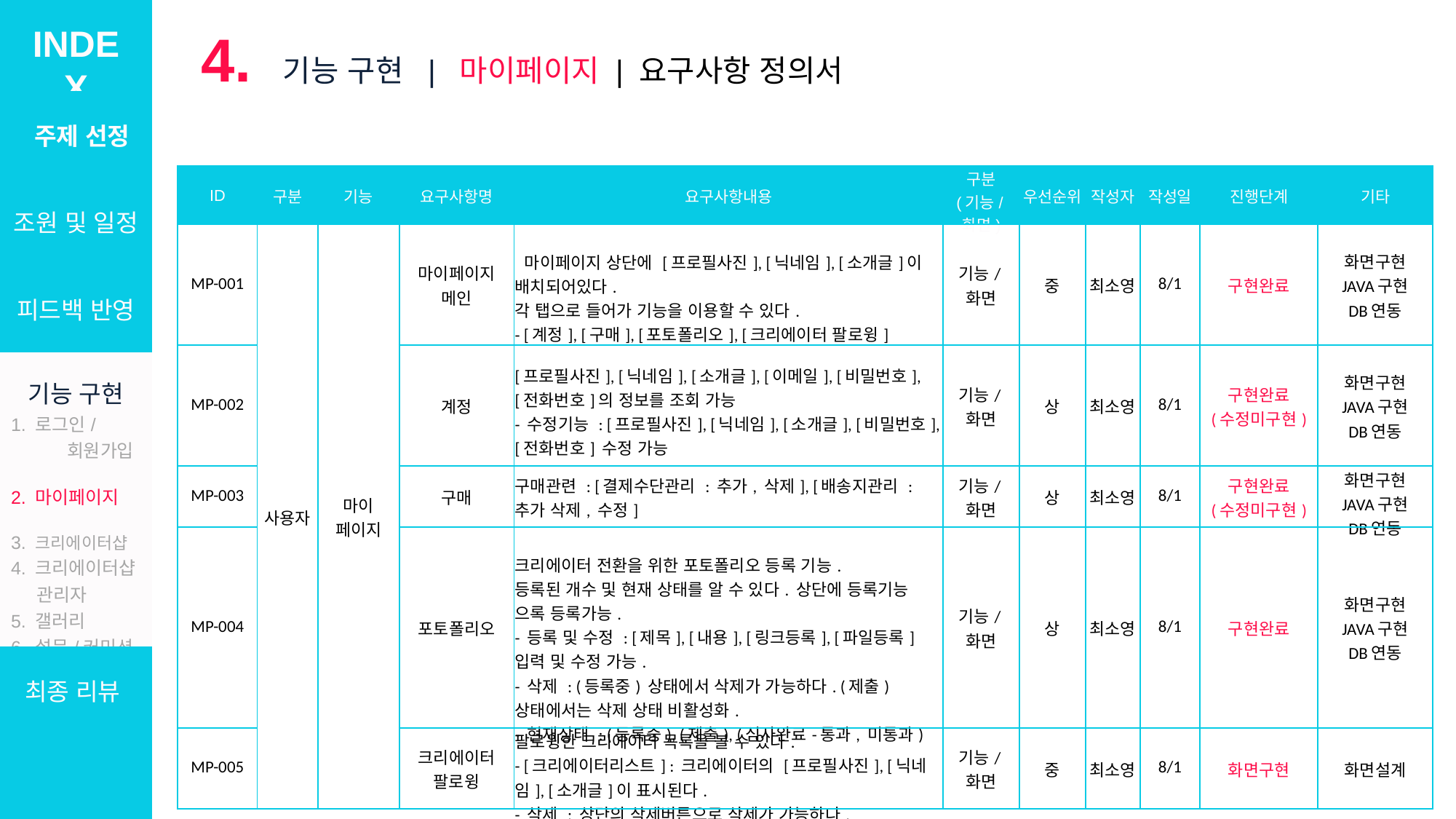

INDEX
4. 기능 구현  |  마이페이지 | 요구사항 정의서
| 주제 선정 |
| --- |
| 조원 및 일정 |
| 피드백 반영 |
| 기능 구현 1. 로그인/ 회원가입 2. 마이페이지 3. 크리에이터샵 4. 크리에이터샵 관리자 5. 갤러리 6. 설문/커미션 7. 관리자 |
| 최종 리뷰 |
INDEX
INDEX
| ID | 구분 | 기능 | 요구사항명 | 요구사항내용 | 구분 (기능/화면) | 우선순위 | 작성자 | 작성일 | 진행단계 | 기타 |
| --- | --- | --- | --- | --- | --- | --- | --- | --- | --- | --- |
| MP-001 | 사용자 | 마이 페이지 | 마이페이지 메인 | 마이페이지 상단에 [프로필사진], [닉네임], [소개글]이 배치되어있다. 각 탭으로 들어가 기능을 이용할 수 있다. - [계정], [구매], [포토폴리오], [크리에이터 팔로윙] | 기능/화면 | 중 | 최소영 | 8/1 | 구현완료 | 화면구현 JAVA구현 DB연동 |
| MP-002 |  |  | 계정 | [프로필사진], [닉네임], [소개글], [이메일], [비밀번호], [전화번호]의 정보를 조회 가능 - 수정기능 : [프로필사진], [닉네임], [소개글], [비밀번호], [전화번호] 수정 가능 | 기능/화면 | 상 | 최소영 | 8/1 | 구현완료 (수정미구현) | 화면구현 JAVA구현 DB연동 |
| MP-003 |  |  | 구매 | 구매관련 : [결제수단관리 : 추가, 삭제], [배송지관리 : 추가 삭제, 수정] | 기능/화면 | 상 | 최소영 | 8/1 | 구현완료 (수정미구현) | 화면구현 JAVA구현 DB연동 |
| MP-004 |  |  | 포토폴리오 | 크리에이터 전환을 위한 포토폴리오 등록 기능. 등록된 개수 및 현재 상태를 알 수 있다. 상단에 등록기능 으록 등록가능. - 등록 및 수정 : [제목], [내용], [링크등록], [파일등록] 입력 및 수정 가능. - 삭제 : (등록중) 상태에서 삭제가 가능하다. (제출) 상태에서는 삭제 상태 비활성화. - 현재상태 : (등록중), (제출), (심사완료-통과, 미통과) | 기능/화면 | 상 | 최소영 | 8/1 | 구현완료 | 화면구현 JAVA구현 DB연동 |
| MP-005 |  |  | 크리에이터 팔로윙 | 팔로윙한 크리에이터 목록을 볼 수 있다. - [크리에이터리스트] : 크리에이터의 [프로필사진], [닉네임], [소개글]이 표시된다. - 삭제 : 상단의 삭제버튼으로 삭제가 가능하다. | 기능/화면 | 중 | 최소영 | 8/1 | 화면구현 | 화면설계 |
| 주제 선정 |
| --- |
| 조원 및 일정 |
| 피드백 반영 |
| 기능 구현 마이페이지 · 요구사항정의서 · 워크플로우 · 화면설계 · 화면구현 · JAVA구현 |
| 리뷰 |
| 주제 선정 |
| --- |
| 조원 및 일정 |
| 피드백 반영 |
| 기능 구현 로그인 및 회원가입 · 요구사항정의서 · 워크플로우 · 화면설계 · 화면구현 · JAVA구현 |
| 리뷰 |